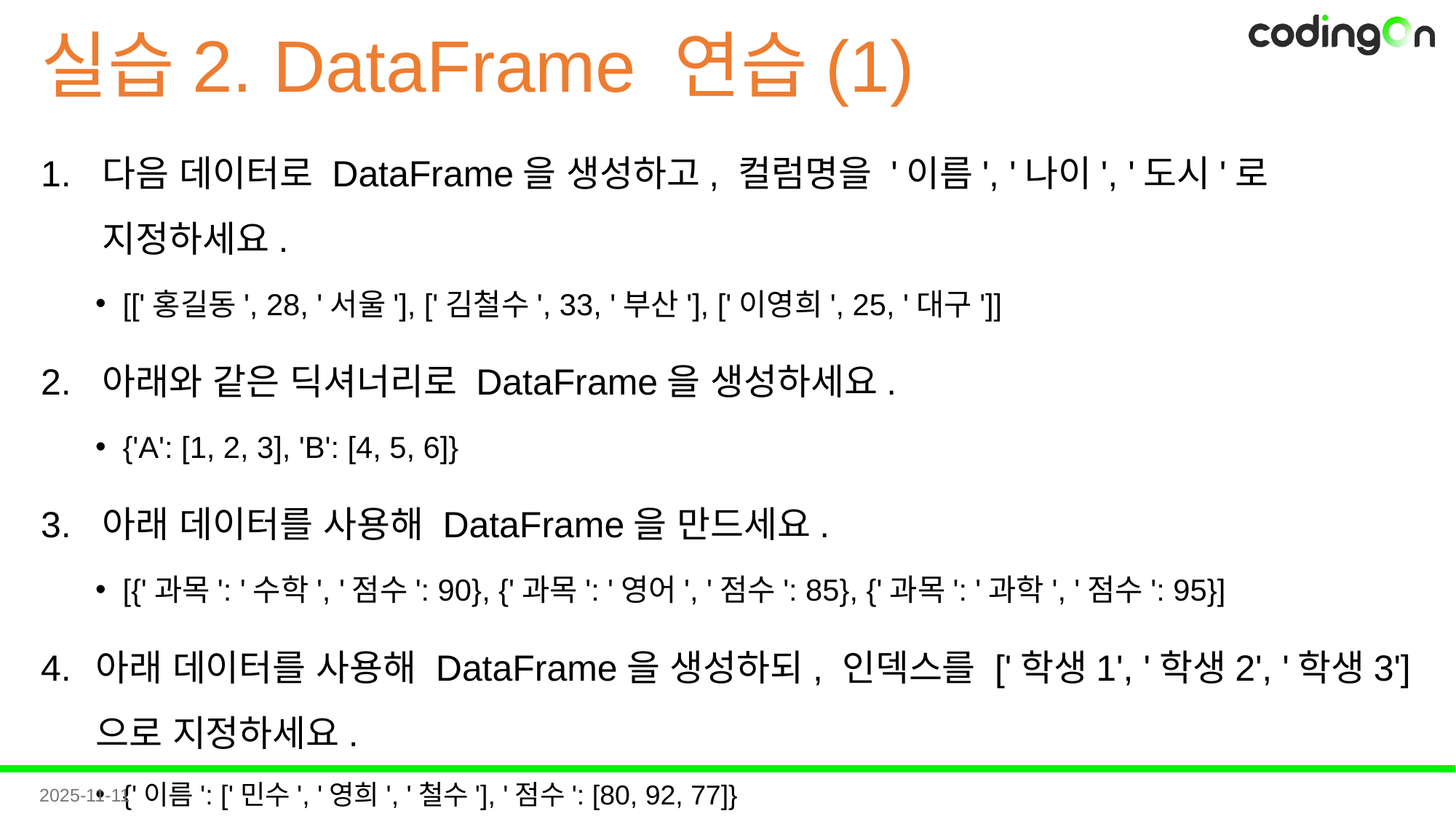

# 실습2. DataFrame 연습(1)
다음 데이터로 DataFrame을 생성하고, 컬럼명을 '이름', '나이', '도시'로 지정하세요.
[['홍길동', 28, '서울'], ['김철수', 33, '부산'], ['이영희', 25, '대구']]
아래와 같은 딕셔너리로 DataFrame을 생성하세요.
{'A': [1, 2, 3], 'B': [4, 5, 6]}
아래 데이터를 사용해 DataFrame을 만드세요.
[{'과목': '수학', '점수': 90}, {'과목': '영어', '점수': 85}, {'과목': '과학', '점수': 95}]
아래 데이터를 사용해 DataFrame을 생성하되, 인덱스를 ['학생1', '학생2', '학생3']으로 지정하세요.
{'이름': ['민수', '영희', '철수'], '점수': [80, 92, 77]}
2025-11-11